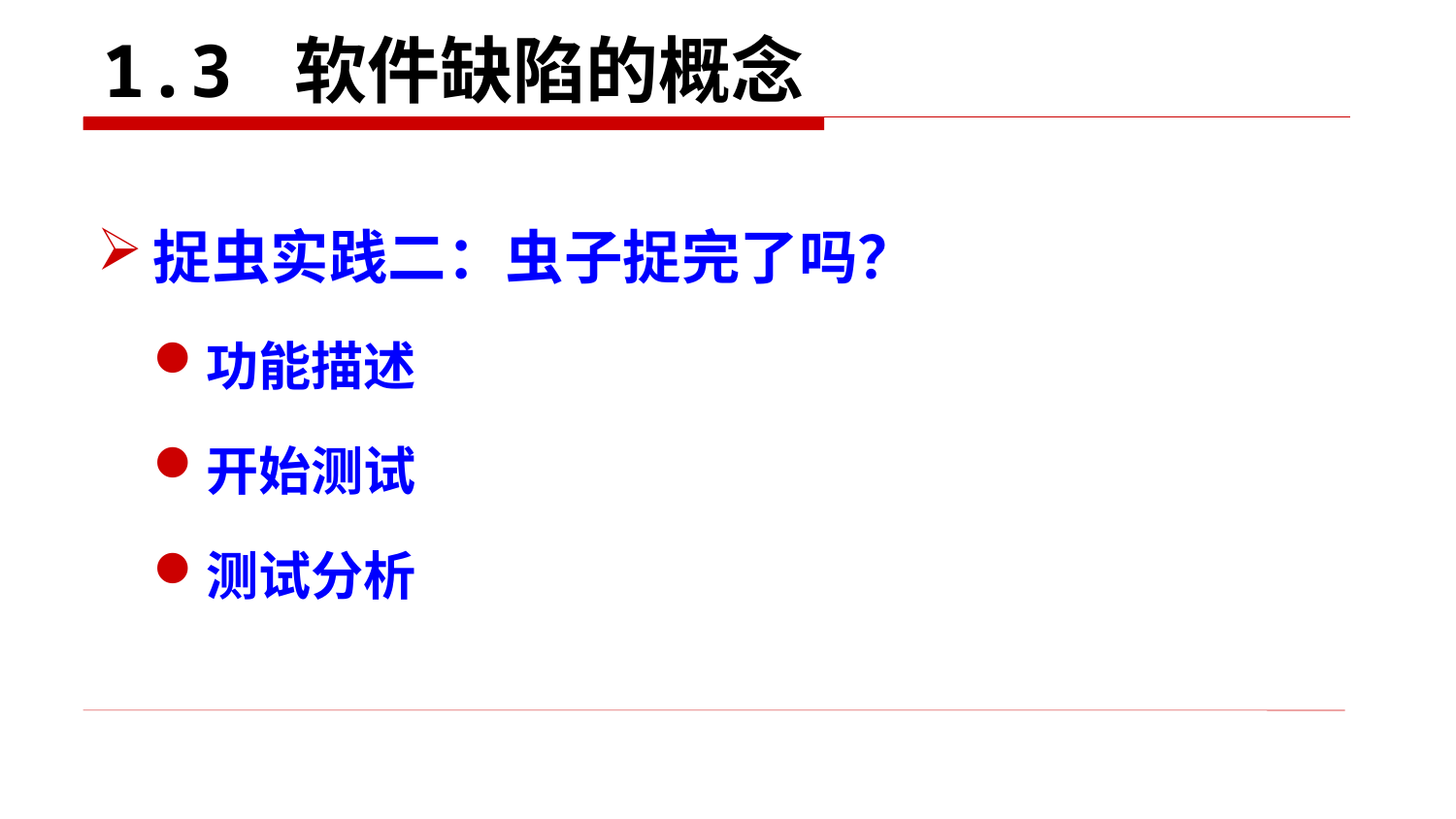

# 1.3 软件缺陷的概念
捉虫实践二：虫子捉完了吗？
功能描述
开始测试
测试分析